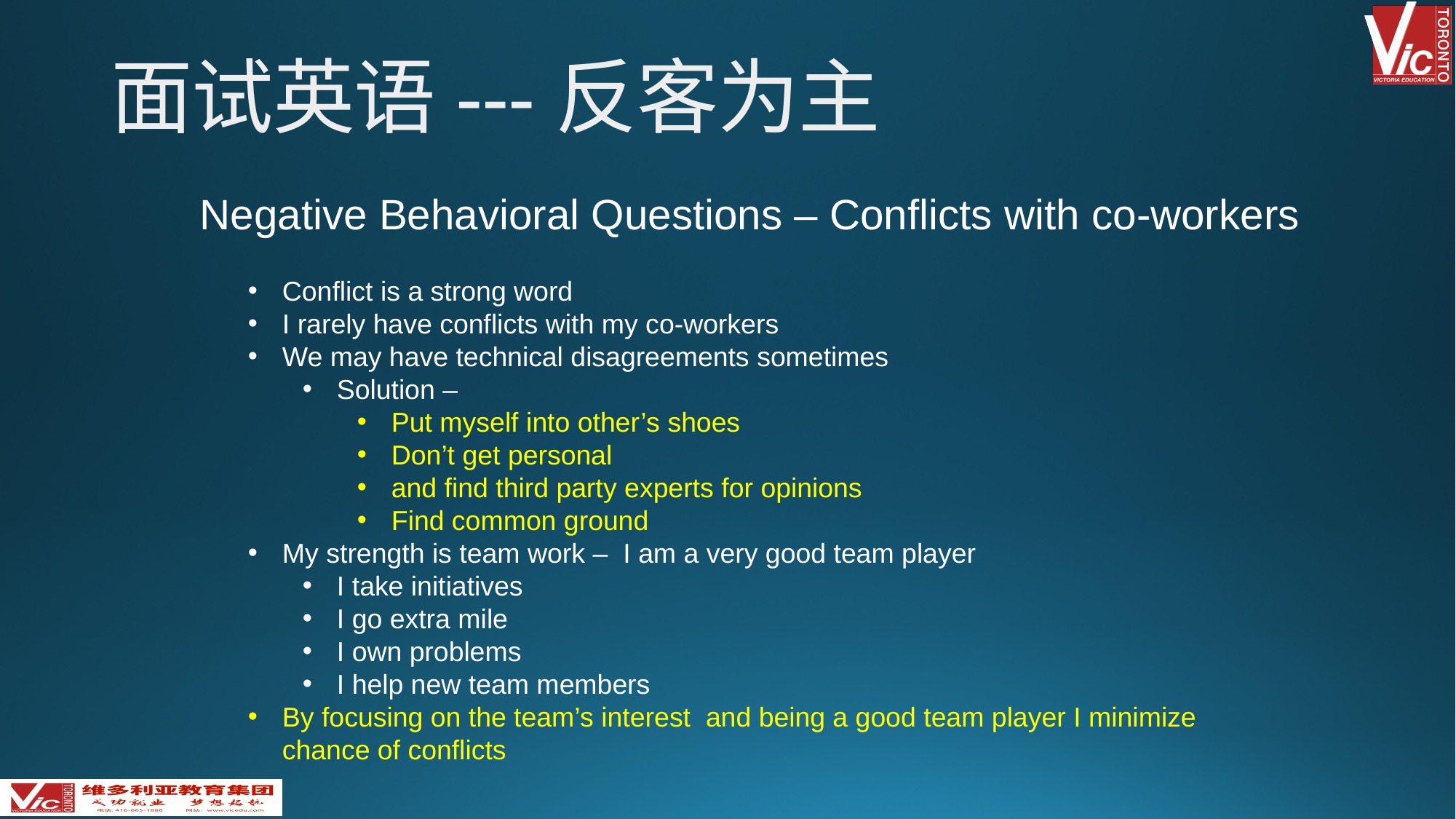

面试英语---反客为主
Negative Behavioral Questions – Conflicts with co-workers
Conflict is a strong word
I rarely have conflicts with my co-workers
We may have technical disagreements sometimes
Solution –
Put myself into other’s shoes
Don’t get personal
and find third party experts for opinions
Find common ground
My strength is team work –  I am a very good team player
I take initiatives
I go extra mile
I own problems
I help new team members
By focusing on the team’s interest  and being a good team player I minimize chance of conflicts